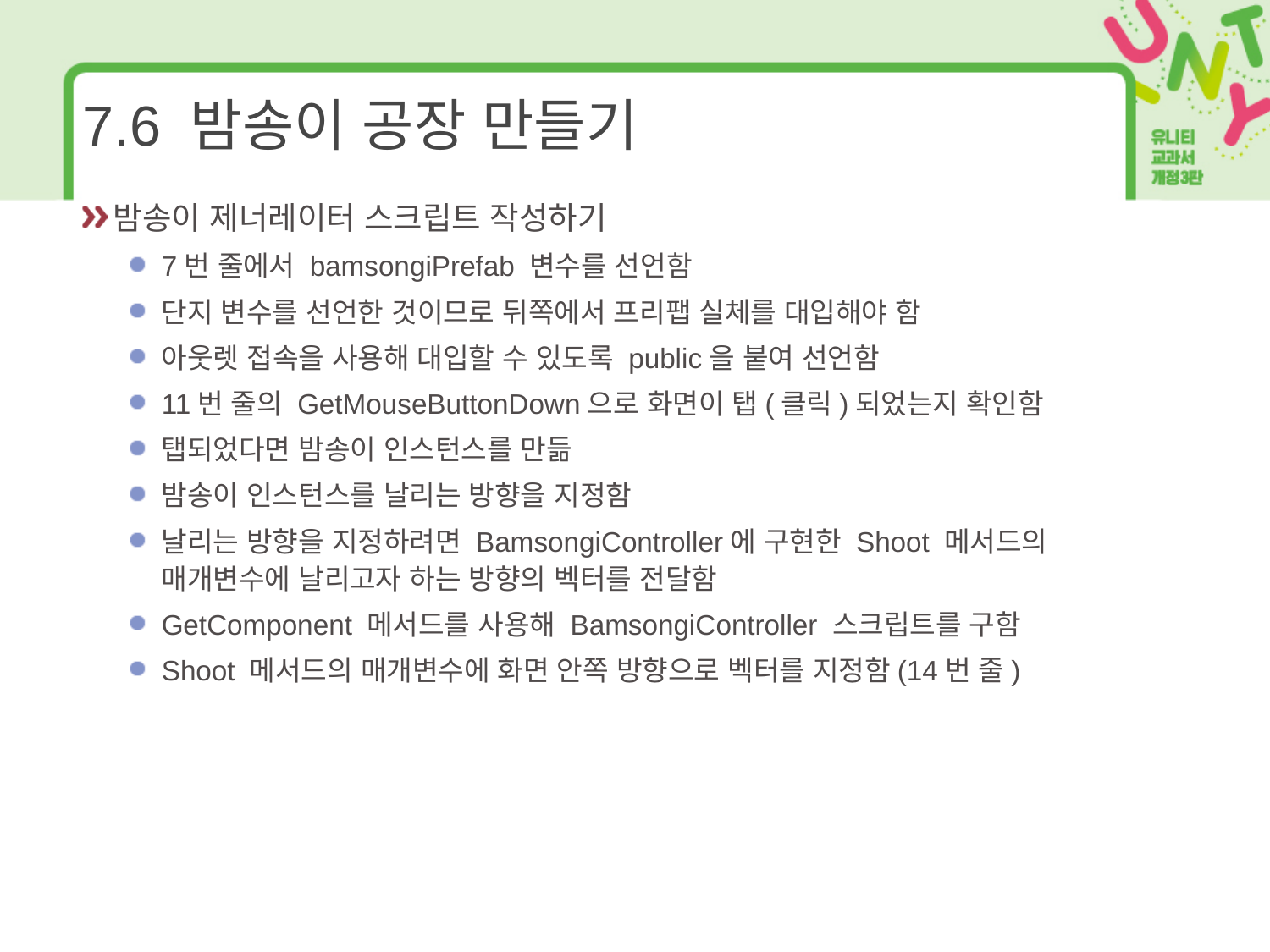

# 7.6 밤송이 공장 만들기
밤송이 제너레이터 스크립트 작성하기
7번 줄에서 bamsongiPrefab 변수를 선언함
단지 변수를 선언한 것이므로 뒤쪽에서 프리팹 실체를 대입해야 함
아웃렛 접속을 사용해 대입할 수 있도록 public을 붙여 선언함
11번 줄의 GetMouseButtonDown으로 화면이 탭(클릭)되었는지 확인함
탭되었다면 밤송이 인스턴스를 만듦
밤송이 인스턴스를 날리는 방향을 지정함
날리는 방향을 지정하려면 BamsongiController에 구현한 Shoot 메서드의 매개변수에 날리고자 하는 방향의 벡터를 전달함
GetComponent 메서드를 사용해 BamsongiController 스크립트를 구함
Shoot 메서드의 매개변수에 화면 안쪽 방향으로 벡터를 지정함(14번 줄)